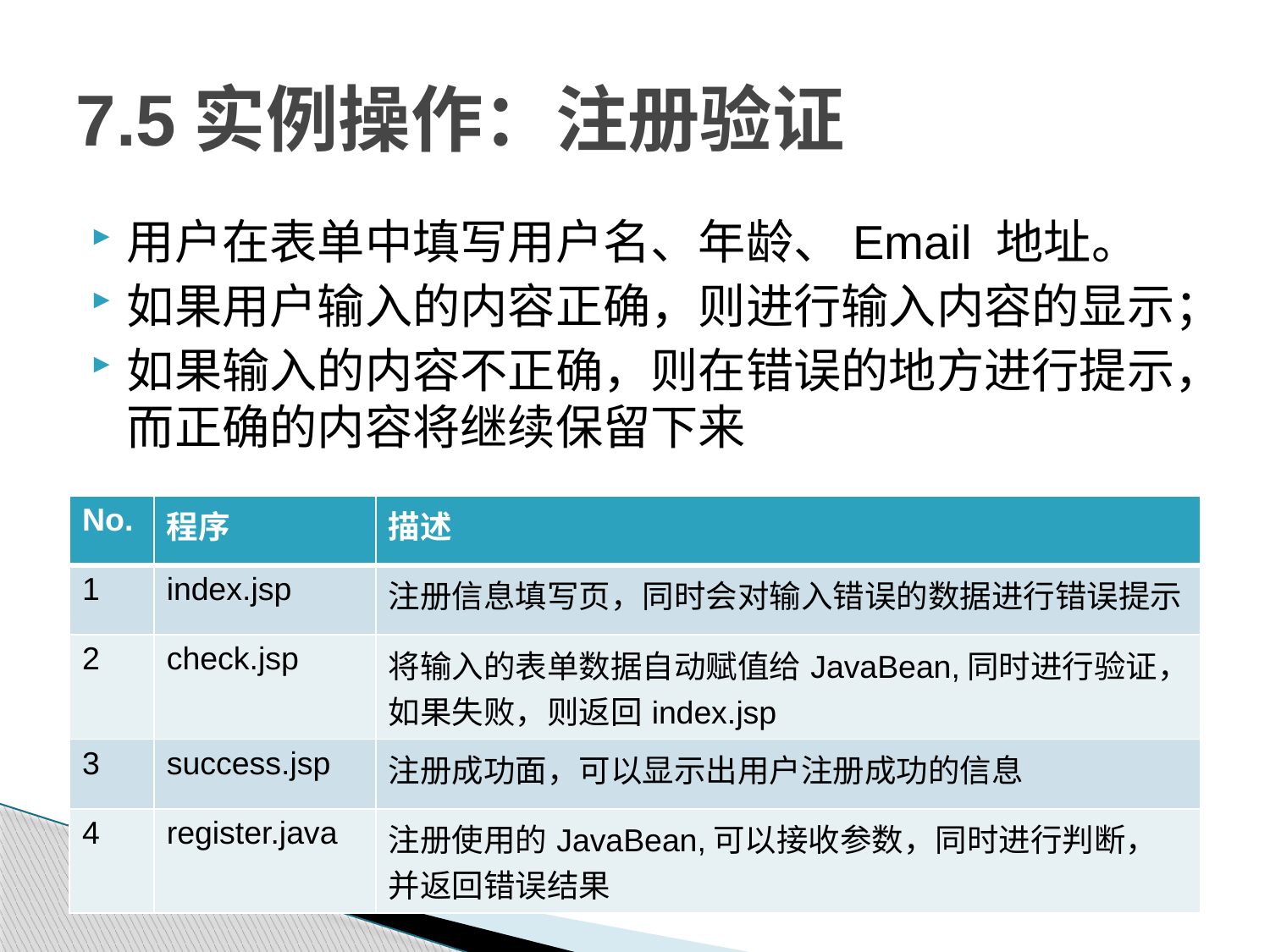

# 7.5实例操作：注册验证
用户在表单中填写用户名、年龄、Email 地址。
如果用户输入的内容正确，则进行输入内容的显示；
如果输入的内容不正确，则在错误的地方进行提示，而正确的内容将继续保留下来
| No. | 程序 | 描述 |
| --- | --- | --- |
| 1 | index.jsp | 注册信息填写页，同时会对输入错误的数据进行错误提示 |
| 2 | check.jsp | 将输入的表单数据自动赋值给JavaBean,同时进行验证，如果失败，则返回index.jsp |
| 3 | success.jsp | 注册成功面，可以显示出用户注册成功的信息 |
| 4 | register.java | 注册使用的JavaBean,可以接收参数，同时进行判断，并返回错误结果 |